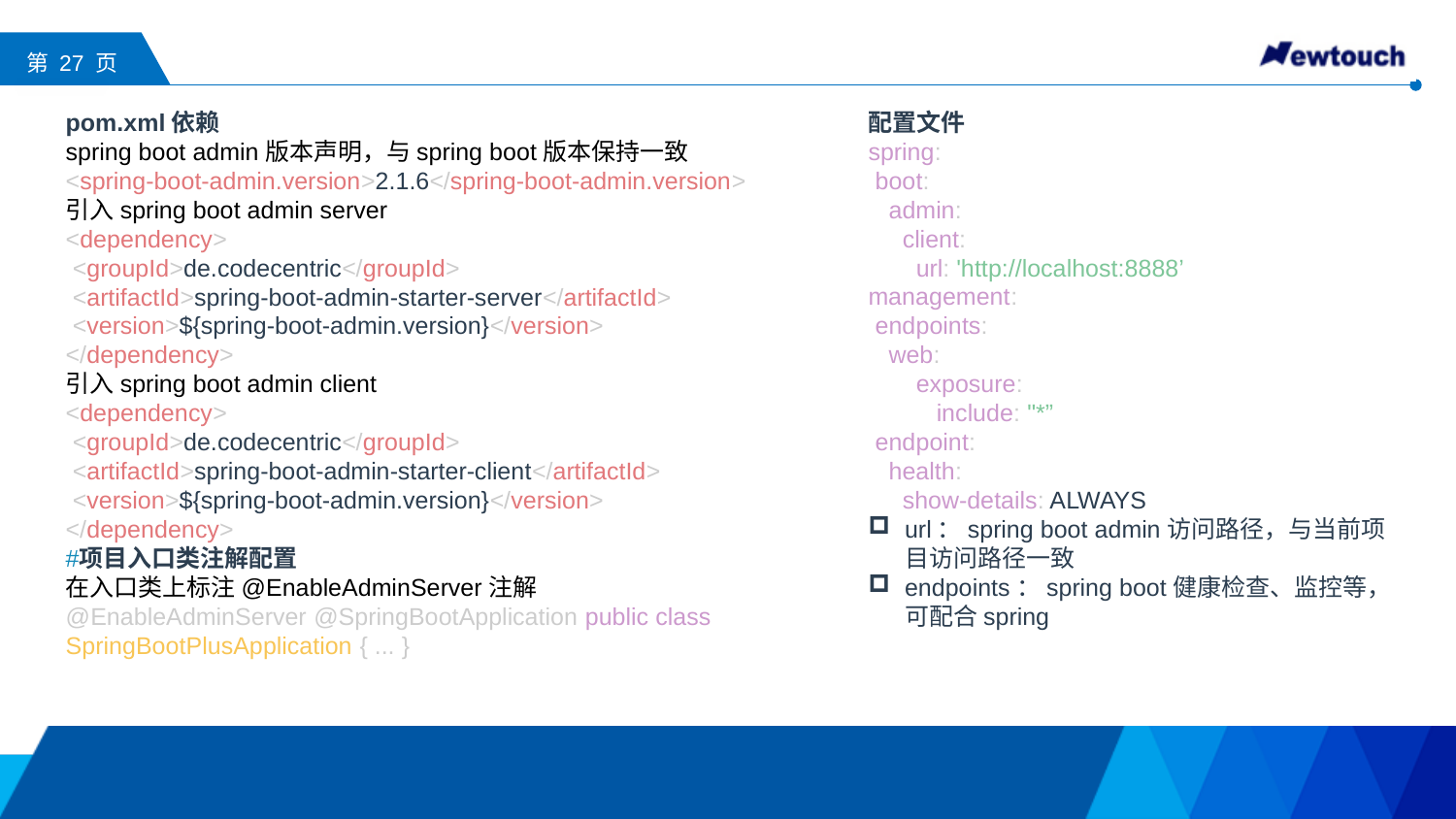

#
pom.xml依赖
spring boot admin版本声明，与spring boot版本保持一致
<spring-boot-admin.version>2.1.6</spring-boot-admin.version>
引入spring boot admin server
<dependency>
 <groupId>de.codecentric</groupId>
 <artifactId>spring-boot-admin-starter-server</artifactId>
 <version>${spring-boot-admin.version}</version>
</dependency>
引入spring boot admin client
<dependency>
 <groupId>de.codecentric</groupId>
 <artifactId>spring-boot-admin-starter-client</artifactId>
 <version>${spring-boot-admin.version}</version>
</dependency>
#项目入口类注解配置
在入口类上标注@EnableAdminServer注解
@EnableAdminServer @SpringBootApplication public class SpringBootPlusApplication { ... }

配置文件
spring:
 boot:
   admin:
     client:
       url: 'http://localhost:8888’
management:
 endpoints:
   web:
       exposure:
          include: "*”
 endpoint:
   health:
     show-details: ALWAYS
url：spring boot admin访问路径，与当前项目访问路径一致
endpoints：spring boot健康检查、监控等，可配合spring